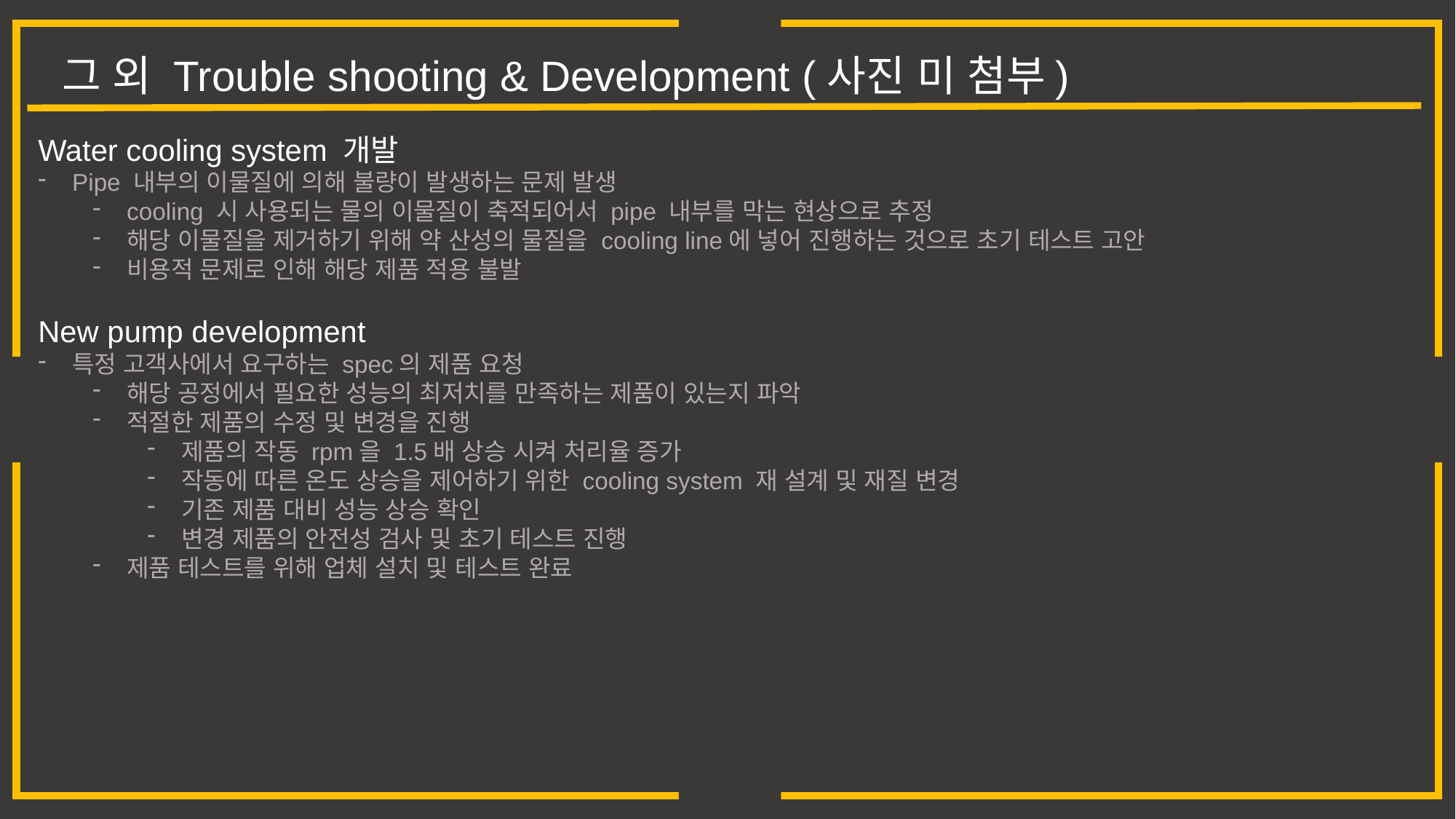

그 외 Trouble shooting & Development (사진 미 첨부)
Water cooling system 개발
Pipe 내부의 이물질에 의해 불량이 발생하는 문제 발생
cooling 시 사용되는 물의 이물질이 축적되어서 pipe 내부를 막는 현상으로 추정
해당 이물질을 제거하기 위해 약 산성의 물질을 cooling line에 넣어 진행하는 것으로 초기 테스트 고안
비용적 문제로 인해 해당 제품 적용 불발

New pump development
특정 고객사에서 요구하는 spec의 제품 요청
해당 공정에서 필요한 성능의 최저치를 만족하는 제품이 있는지 파악
적절한 제품의 수정 및 변경을 진행
제품의 작동 rpm을 1.5배 상승 시켜 처리율 증가
작동에 따른 온도 상승을 제어하기 위한 cooling system 재 설계 및 재질 변경
기존 제품 대비 성능 상승 확인
변경 제품의 안전성 검사 및 초기 테스트 진행
제품 테스트를 위해 업체 설치 및 테스트 완료